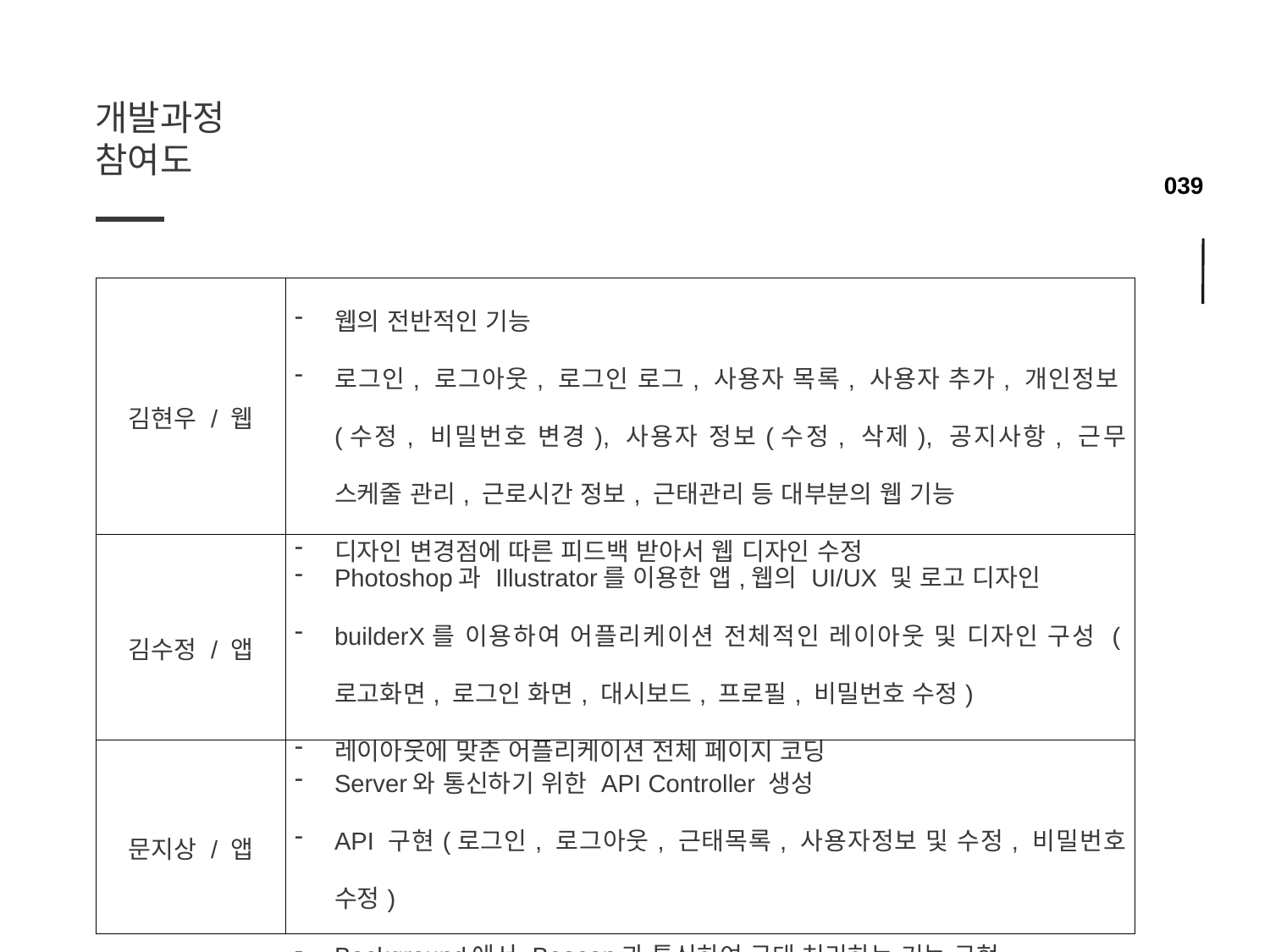

개발과정
참여도
| 김현우 / 웹 | 웹의 전반적인 기능 로그인, 로그아웃, 로그인 로그, 사용자 목록, 사용자 추가, 개인정보(수정, 비밀번호 변경), 사용자 정보(수정, 삭제), 공지사항, 근무 스케줄 관리, 근로시간 정보, 근태관리 등 대부분의 웹 기능 디자인 변경점에 따른 피드백 받아서 웹 디자인 수정 |
| --- | --- |
| 김수정 / 앱 | Photoshop과 Illustrator를 이용한 앱,웹의 UI/UX 및 로고 디자인 builderX를 이용하여 어플리케이션 전체적인 레이아웃 및 디자인 구성 (로고화면, 로그인 화면, 대시보드, 프로필, 비밀번호 수정) 레이아웃에 맞춘 어플리케이션 전체 페이지 코딩 |
| 문지상 / 앱 | Server와 통신하기 위한 API Controller 생성 API 구현(로그인, 로그아웃, 근태목록, 사용자정보 및 수정, 비밀번호 수정) Background에서 Beacon과 통신하여 근태 처리하는 기능 구현 |